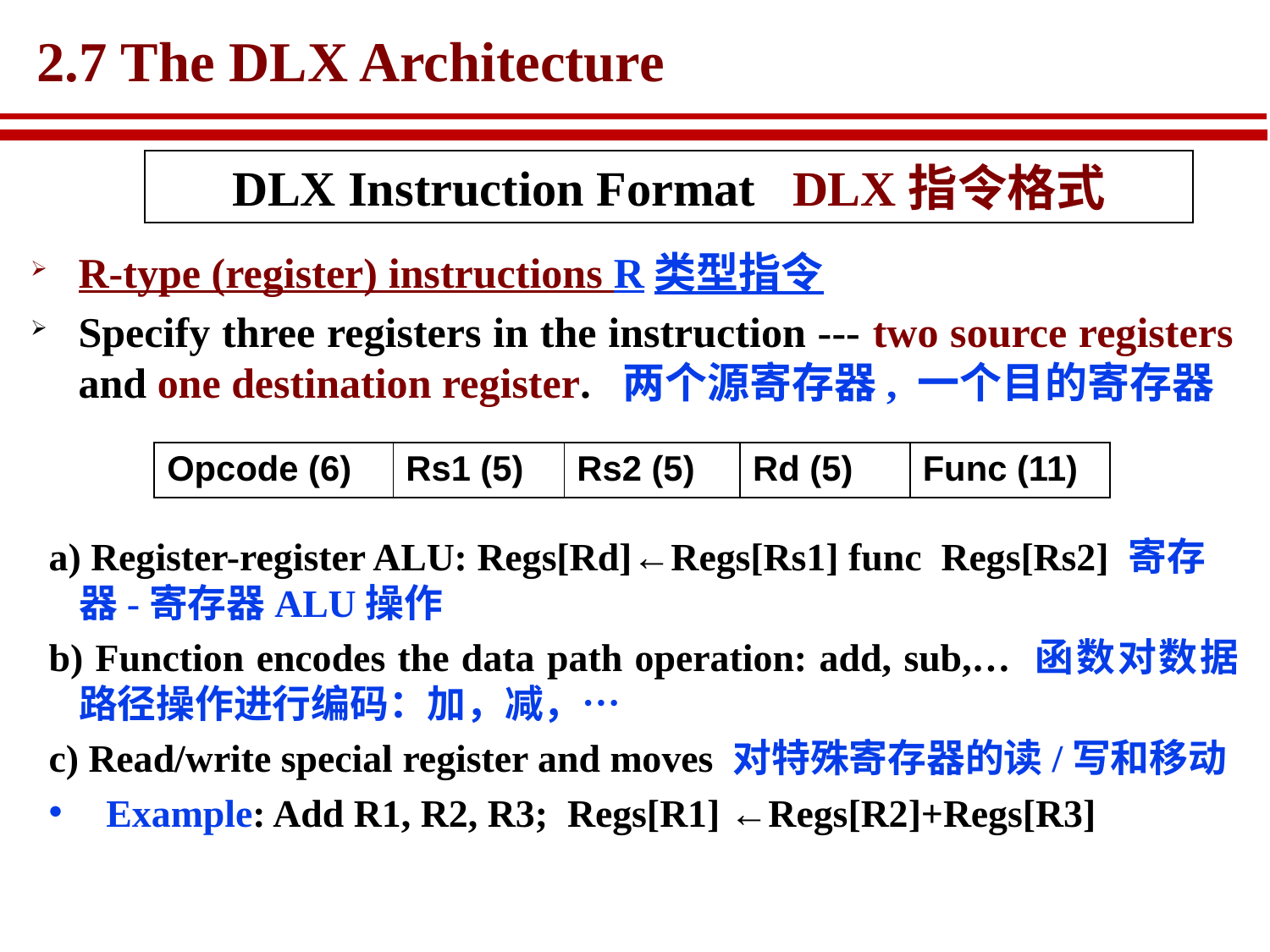

# 2.7 The DLX Architecture
DLX Instruction Format   DLX指令格式
R-type (register) instructions R类型指令
Specify three registers in the instruction --- two source registers and one destination register.  两个源寄存器, 一个目的寄存器
| Opcode (6) | Rs1 (5) | Rs2 (5) | Rd (5) | Func (11) |
| --- | --- | --- | --- | --- |
 Register-register ALU: Regs[Rd]←Regs[Rs1] func  Regs[Rs2] 寄存器-寄存器ALU操作
 Function encodes the data path operation: add, sub,… 函数对数据路径操作进行编码：加，减，…
 Read/write special register and moves 对特殊寄存器的读/写和移动
 Example: Add R1, R2, R3;  Regs[R1] ←Regs[R2]+Regs[R3]